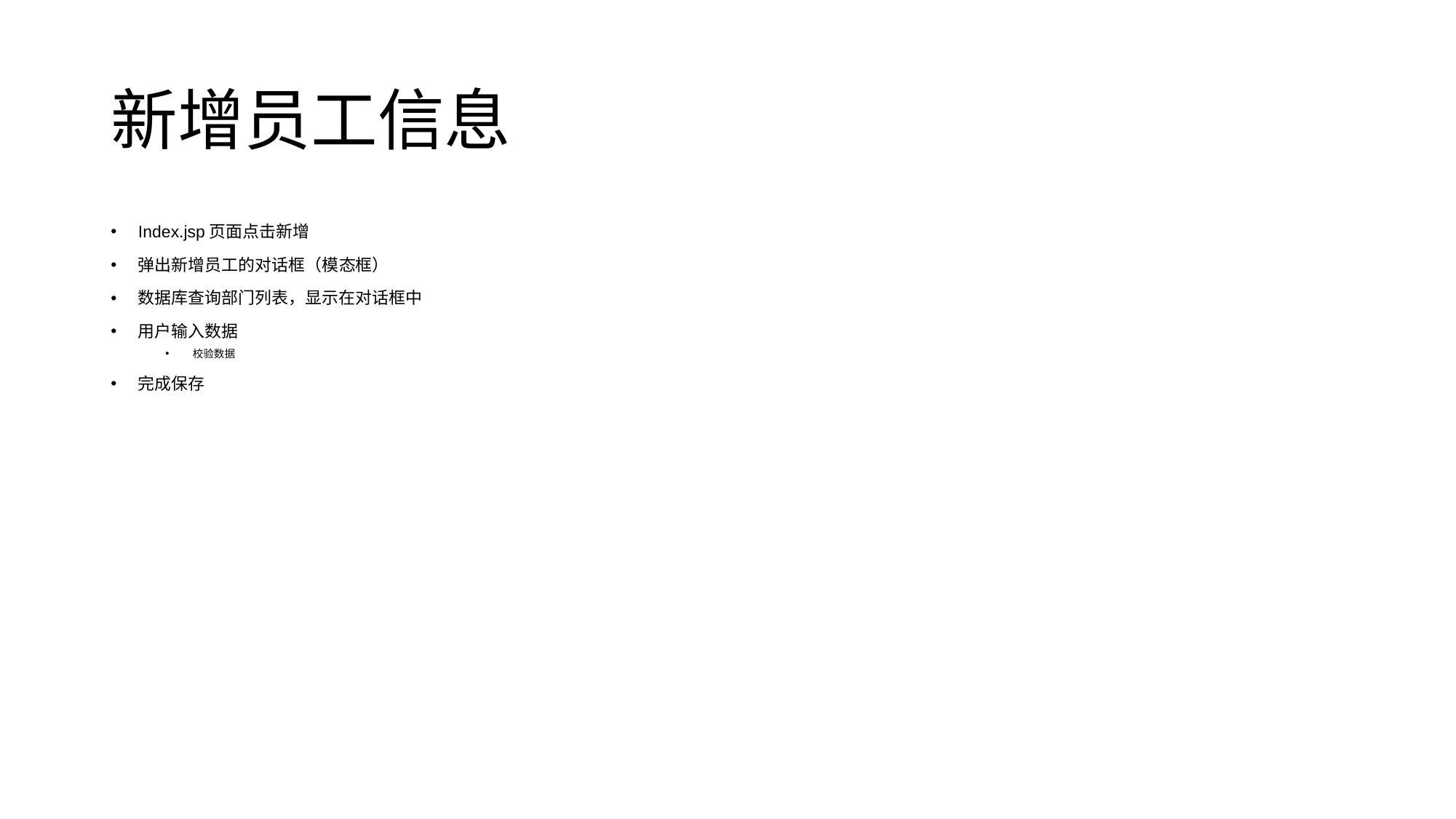

# 新增员工信息
Index.jsp页面点击新增
弹出新增员工的对话框（模态框）
数据库查询部门列表，显示在对话框中
用户输入数据
校验数据
完成保存